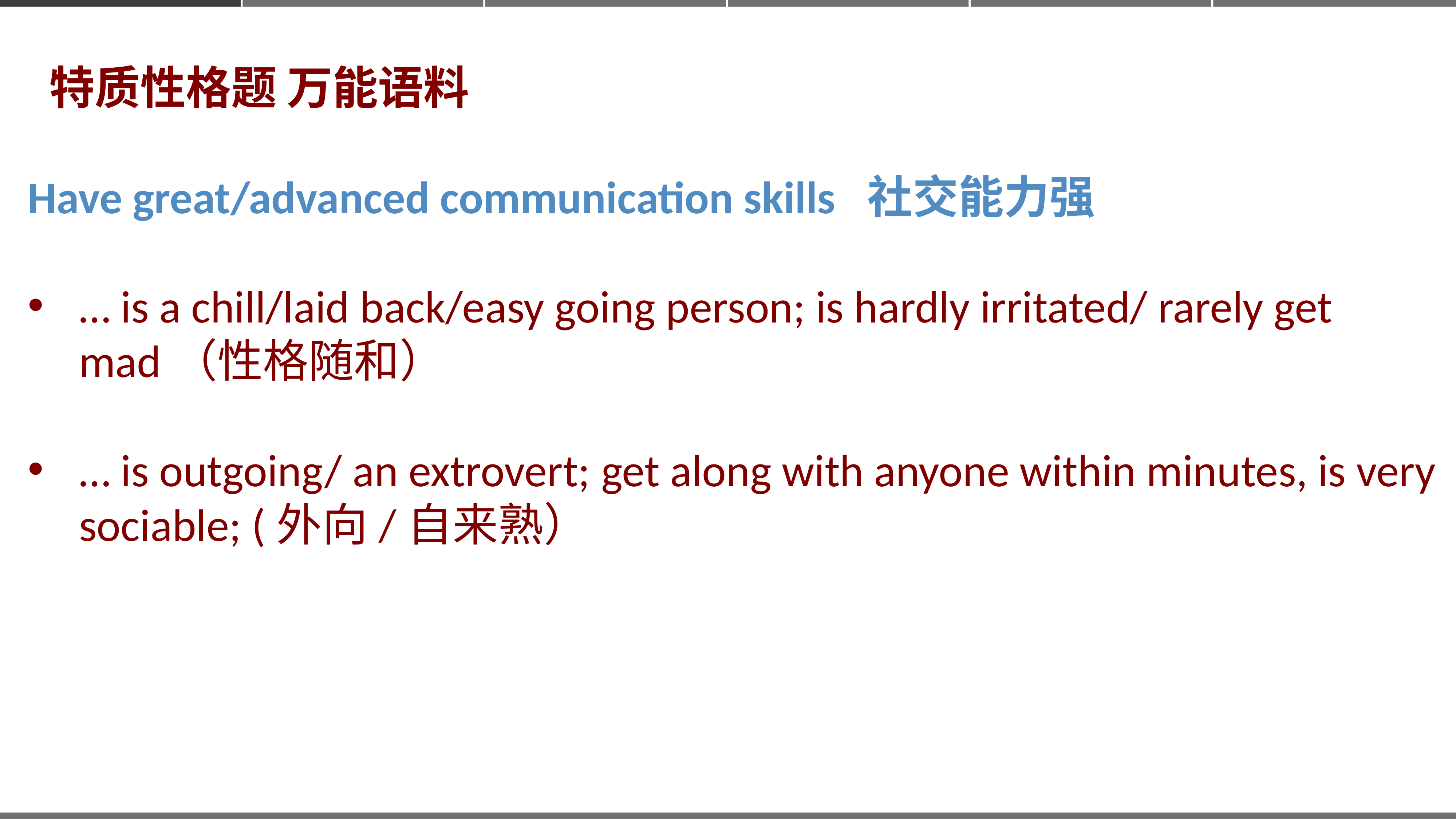

特质性格题 万能语料

Have great/advanced communication skills  社交能力强

… is a chill/laid back/easy going person; is hardly irritated/ rarely get mad（性格随和）

… is outgoing/ an extrovert; get along with anyone within minutes, is very sociable; (外向/自来熟）